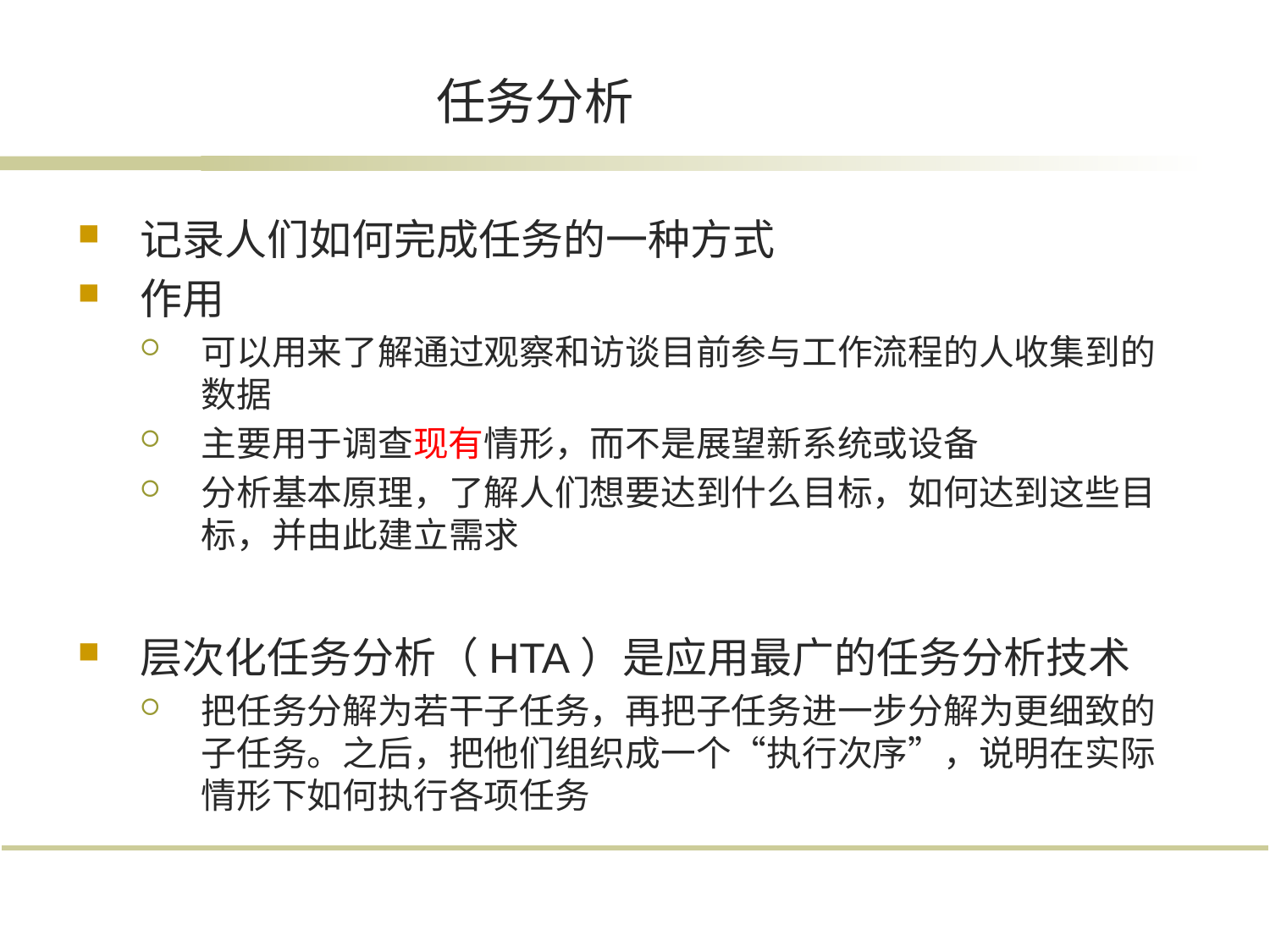

# 任务分析
记录人们如何完成任务的一种方式
作用
可以用来了解通过观察和访谈目前参与工作流程的人收集到的数据
主要用于调查现有情形，而不是展望新系统或设备
分析基本原理，了解人们想要达到什么目标，如何达到这些目标，并由此建立需求

层次化任务分析（HTA）是应用最广的任务分析技术
把任务分解为若干子任务，再把子任务进一步分解为更细致的子任务。之后，把他们组织成一个“执行次序”，说明在实际情形下如何执行各项任务